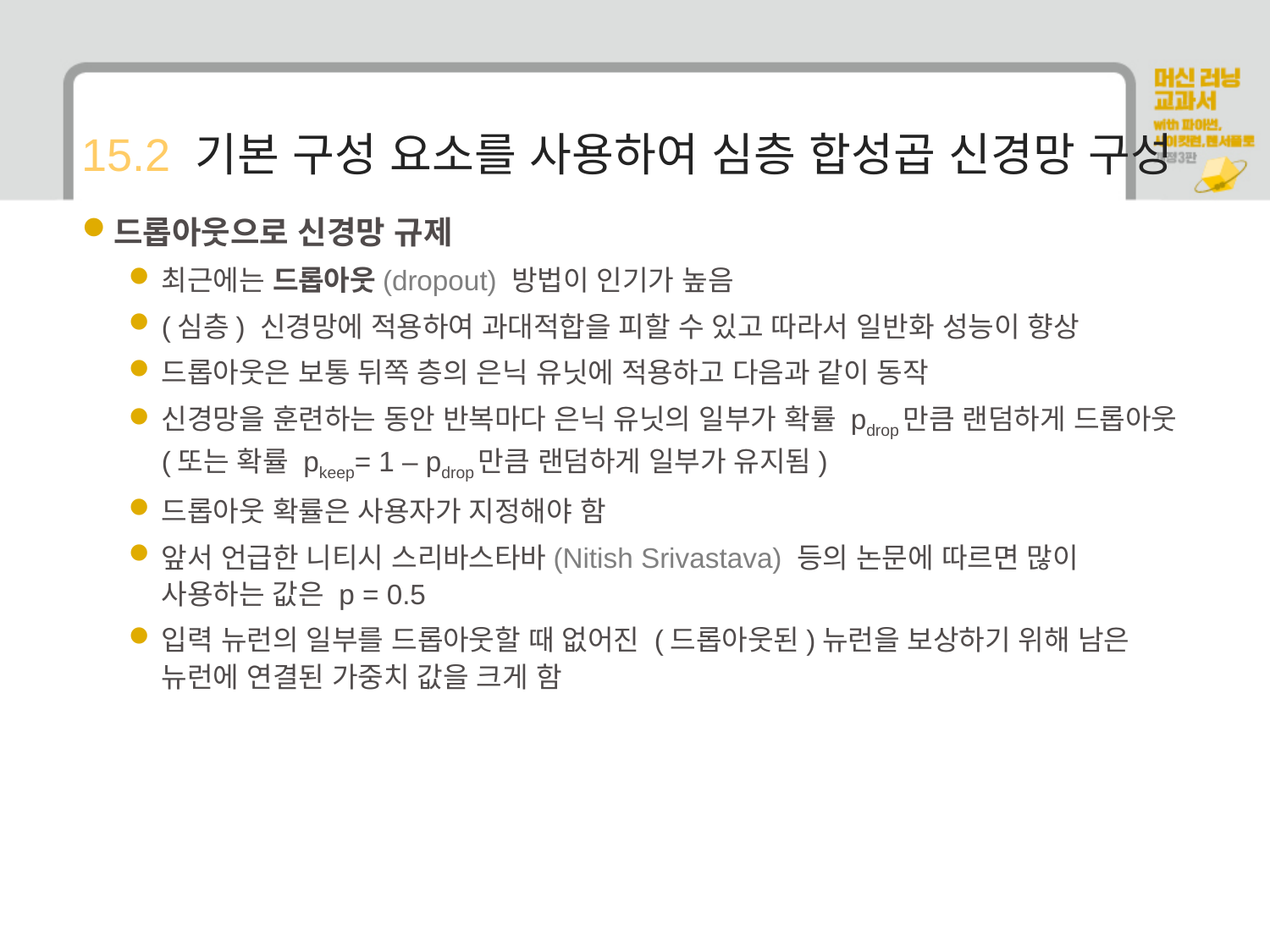

# 15.2 기본 구성 요소를 사용하여 심층 합성곱 신경망 구성
드롭아웃으로 신경망 규제
최근에는 드롭아웃(dropout) 방법이 인기가 높음
(심층) 신경망에 적용하여 과대적합을 피할 수 있고 따라서 일반화 성능이 향상
드롭아웃은 보통 뒤쪽 층의 은닉 유닛에 적용하고 다음과 같이 동작
신경망을 훈련하는 동안 반복마다 은닉 유닛의 일부가 확률 pdrop만큼 랜덤하게 드롭아웃 (또는 확률 pkeep= 1 – pdrop만큼 랜덤하게 일부가 유지됨)
드롭아웃 확률은 사용자가 지정해야 함
앞서 언급한 니티시 스리바스타바(Nitish Srivastava) 등의 논문에 따르면 많이 사용하는 값은 p = 0.5
입력 뉴런의 일부를 드롭아웃할 때 없어진 (드롭아웃된)뉴런을 보상하기 위해 남은 뉴런에 연결된 가중치 값을 크게 함